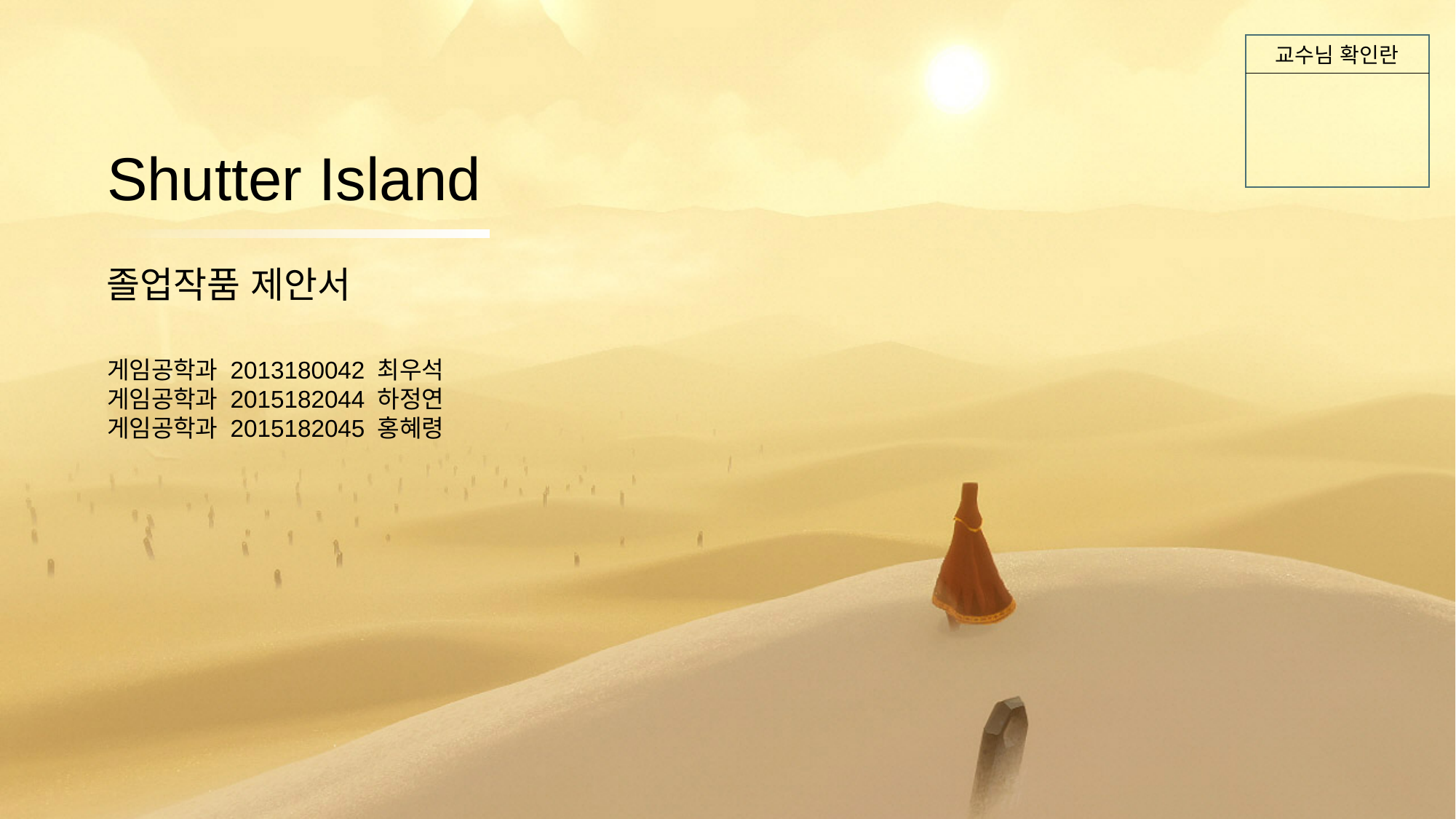

교수님 확인란

Shutter Island

졸업작품 제안서
게임공학과 2013180042 최우석
게임공학과 2015182044 하정연
게임공학과 2015182045 홍혜령